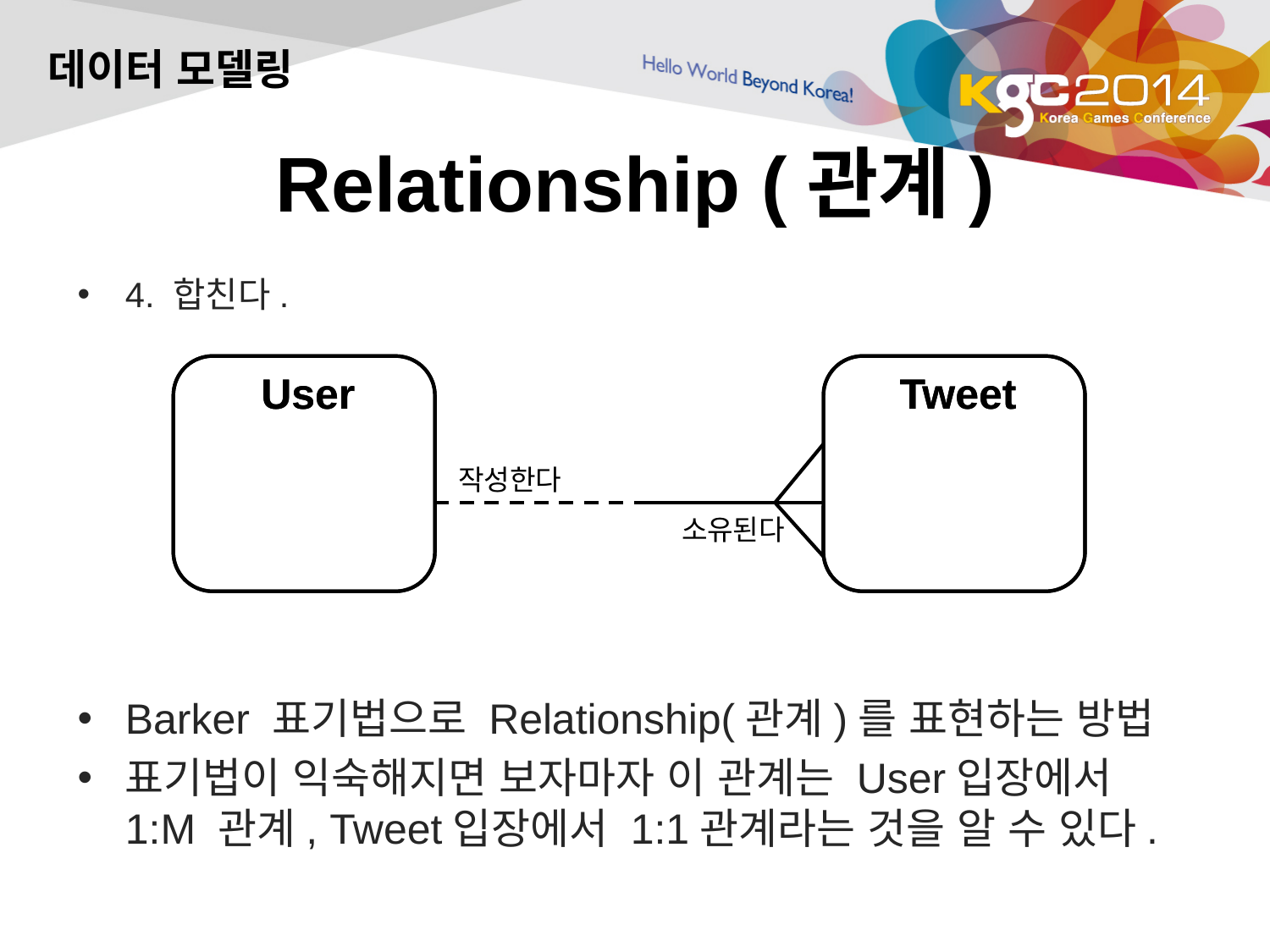

데이터 모델링
# Relationship (관계)
4. 합친다.

User
User
Tweet
Tweet
작성한다
소유된다
Barker 표기법으로 Relationship(관계)를 표현하는 방법
표기법이 익숙해지면 보자마자 이 관계는 User입장에서 1:M 관계, Tweet입장에서 1:1관계라는 것을 알 수 있다.